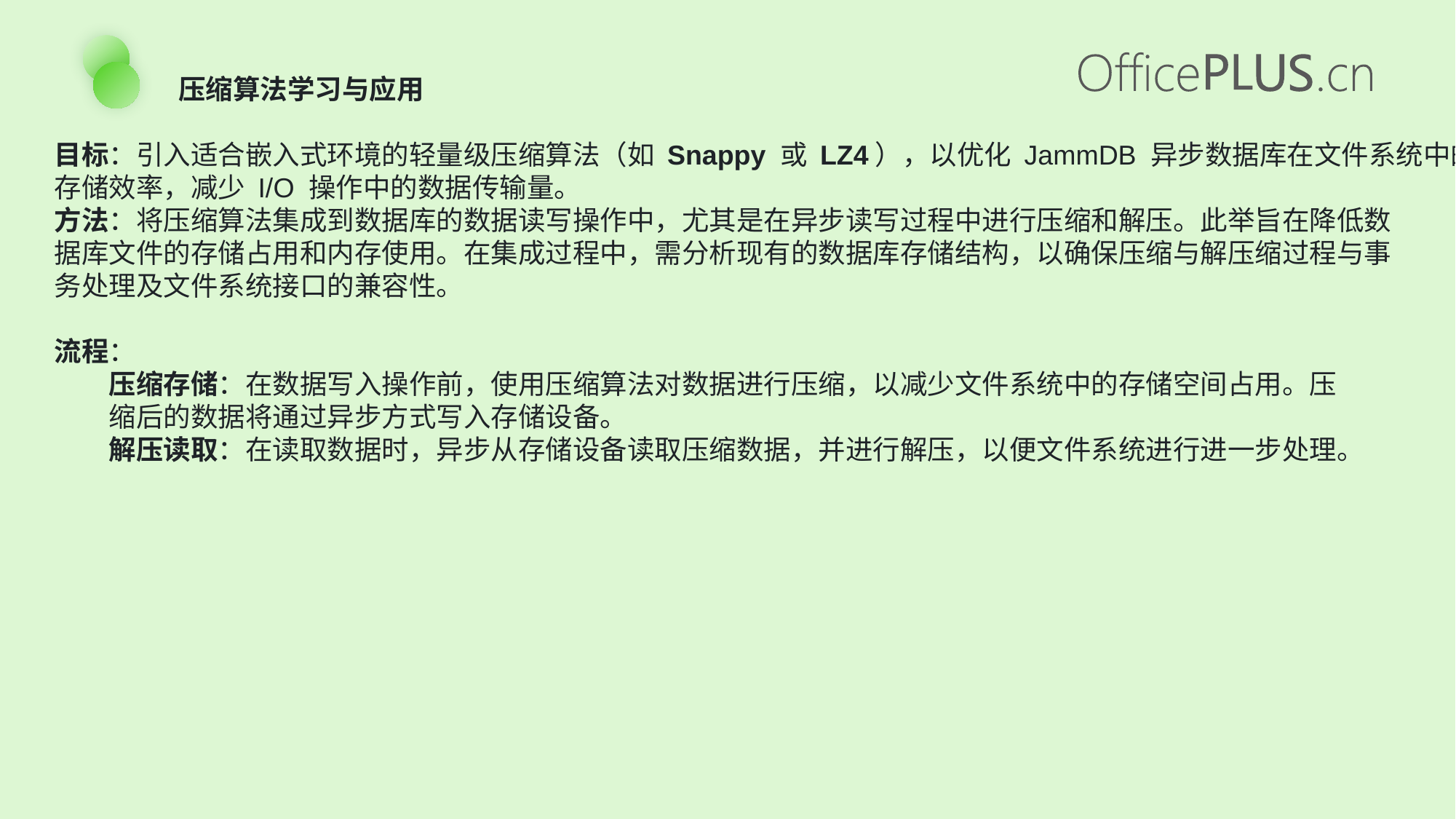

压缩算法学习与应用

目标：引入适合嵌入式环境的轻量级压缩算法（如 Snappy 或 LZ4），以优化 JammDB 异步数据库在文件系统中的
存储效率，减少 I/O 操作中的数据传输量。
方法：将压缩算法集成到数据库的数据读写操作中，尤其是在异步读写过程中进行压缩和解压。此举旨在降低数
据库文件的存储占用和内存使用。在集成过程中，需分析现有的数据库存储结构，以确保压缩与解压缩过程与事
务处理及文件系统接口的兼容性。

流程：
压缩存储：在数据写入操作前，使用压缩算法对数据进行压缩，以减少文件系统中的存储空间占用。压
缩后的数据将通过异步方式写入存储设备。
解压读取：在读取数据时，异步从存储设备读取压缩数据，并进行解压，以便文件系统进行进一步处理。